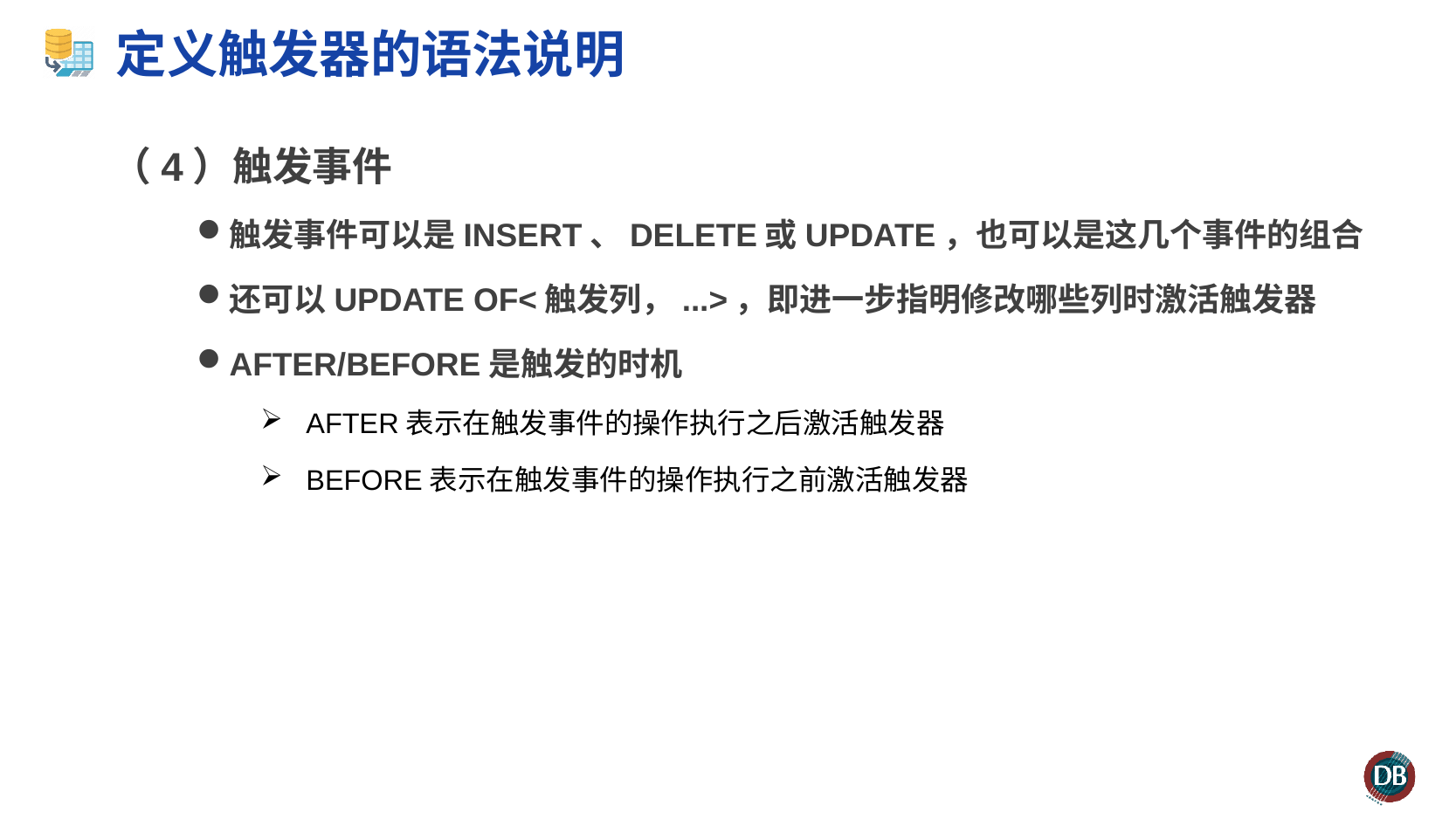

# 定义触发器的语法说明
（4）触发事件
触发事件可以是INSERT、DELETE或UPDATE，也可以是这几个事件的组合
还可以UPDATE OF<触发列，...>，即进一步指明修改哪些列时激活触发器
AFTER/BEFORE是触发的时机
AFTER表示在触发事件的操作执行之后激活触发器
BEFORE表示在触发事件的操作执行之前激活触发器